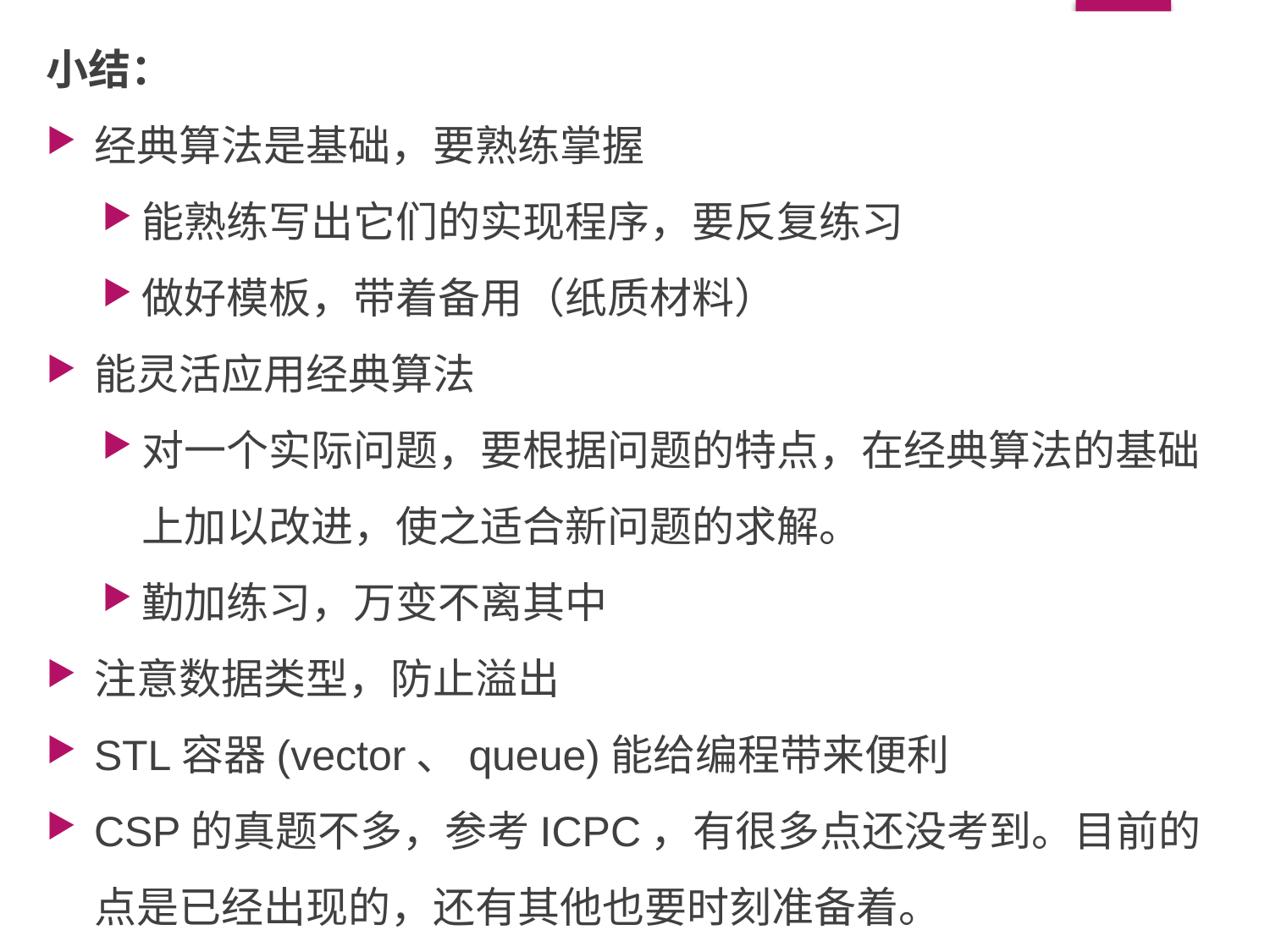

小结：
经典算法是基础，要熟练掌握
能熟练写出它们的实现程序，要反复练习
做好模板，带着备用（纸质材料）
能灵活应用经典算法
对一个实际问题，要根据问题的特点，在经典算法的基础上加以改进，使之适合新问题的求解。
勤加练习，万变不离其中
注意数据类型，防止溢出
STL容器(vector、queue)能给编程带来便利
CSP的真题不多，参考ICPC，有很多点还没考到。目前的点是已经出现的，还有其他也要时刻准备着。